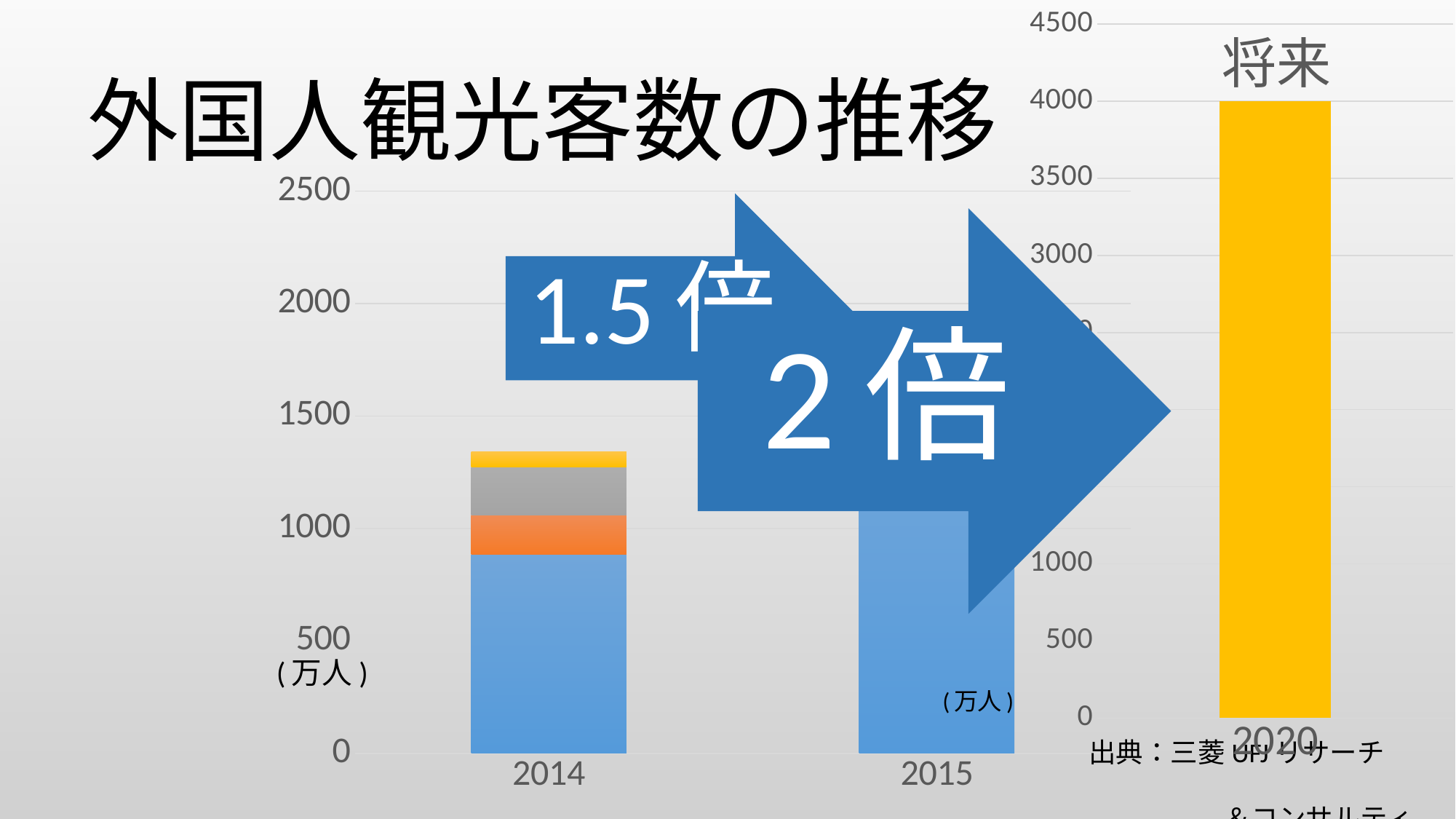

### Chart: 将来

| Category | 訪日外客数 |
|---|---|
| 2020.0 | 4000.0 |
# 外国人観光客数の推移

### Chart

| Category | 東アジア | 東南アジア+インド | 欧米州 | その他 |
|---|---|---|---|---|
| 2014.0 | 885.0 | 174.0 | 214.0 | 67.0 |
| 2015.0 | 1420.0 | 211.0 | 256.0 | 78.0 |
出典：三菱UFJリサーチ　　　　　　　　　　　　　　　　　　＆コンサルティング